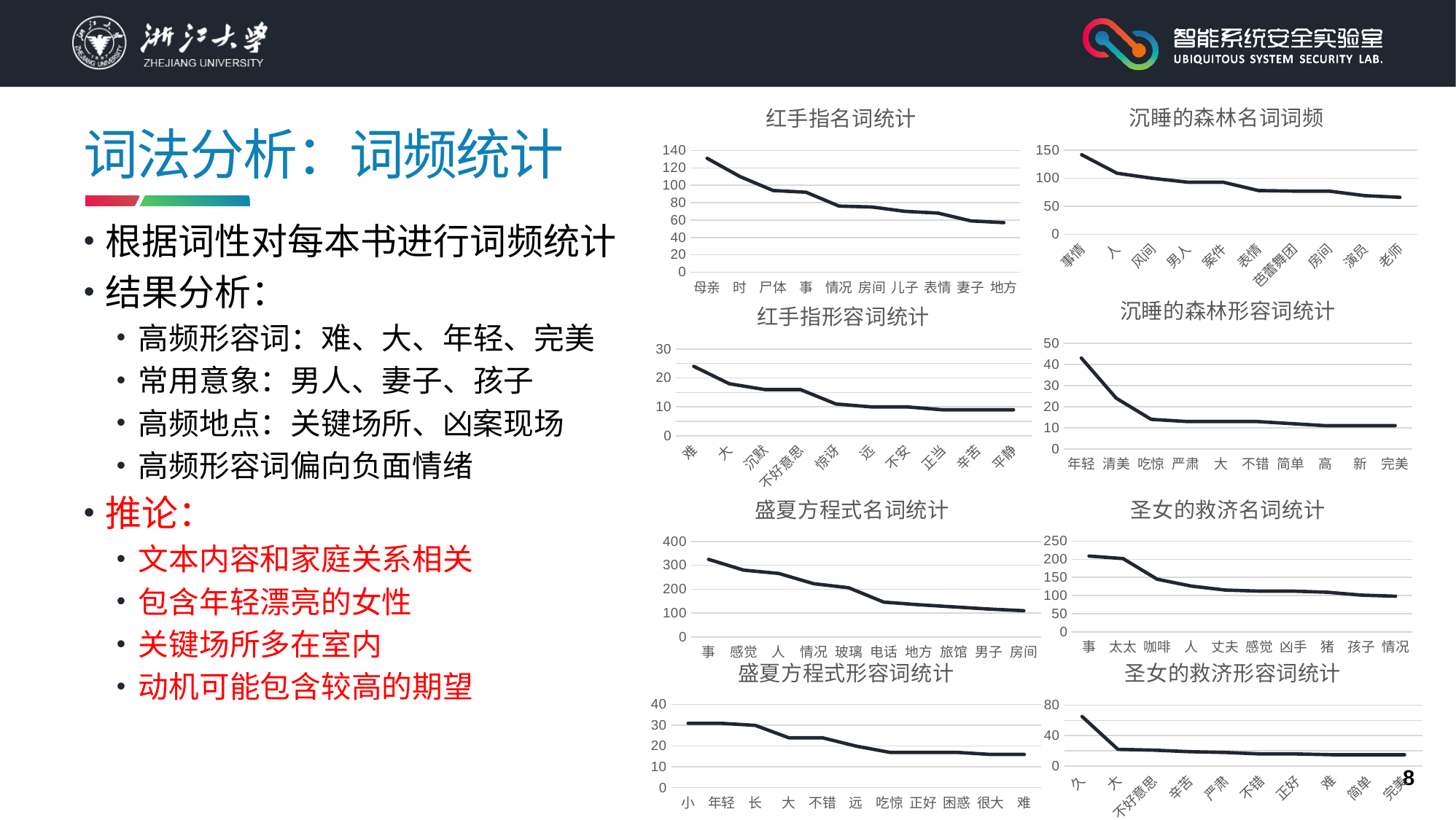

### Chart: 红手指名词统计

| Category |  |
|---|---|
| 母亲 | 131.0 |
| 时 | 110.0 |
| 尸体 | 94.0 |
| 事 | 92.0 |
| 情况 | 76.0 |
| 房间 | 75.0 |
| 儿子 | 70.0 |
| 表情 | 68.0 |
| 妻子 | 59.0 |
| 地方 | 57.0 |

### Chart: 沉睡的森林名词词频

| Category |  |
|---|---|
| 事情 | 142.0 |
| 人 | 109.0 |
| 风间 | 100.0 |
| 男人 | 93.0 |
| 案件 | 93.0 |
| 表情 | 78.0 |
| 芭蕾舞团 | 77.0 |
| 房间 | 77.0 |
| 演员 | 69.0 |
| 老师 | 66.0 |
# 词法分析：词频统计
根据词性对每本书进行词频统计
结果分析：
高频形容词：难、大、年轻、完美
常用意象：男人、妻子、孩子
高频地点：关键场所、凶案现场
高频形容词偏向负面情绪
推论：
文本内容和家庭关系相关
包含年轻漂亮的女性
关键场所多在室内
动机可能包含较高的期望

### Chart: 沉睡的森林形容词统计

| Category |  |
|---|---|
| 年轻 | 43.0 |
| 清美 | 24.0 |
| 吃惊 | 14.0 |
| 严肃 | 13.0 |
| 大 | 13.0 |
| 不错 | 13.0 |
| 简单 | 12.0 |
| 高 | 11.0 |
| 新 | 11.0 |
| 完美 | 11.0 |

### Chart: 红手指形容词统计

| Category |  |
|---|---|
| 难 | 24.0 |
| 大 | 18.0 |
| 沉默 | 16.0 |
| 不好意思 | 16.0 |
| 惊讶 | 11.0 |
| 远 | 10.0 |
| 不安 | 10.0 |
| 正当 | 9.0 |
| 辛苦 | 9.0 |
| 平静 | 9.0 |

### Chart: 盛夏方程式名词统计

| Category |  |
|---|---|
| 事 | 325.0 |
| 感觉 | 280.0 |
| 人 | 266.0 |
| 情况 | 223.0 |
| 玻璃 | 206.0 |
| 电话 | 146.0 |
| 地方 | 135.0 |
| 旅馆 | 126.0 |
| 男子 | 117.0 |
| 房间 | 110.0 |

### Chart: 圣女的救济名词统计

| Category |  |
|---|---|
| 事 | 209.0 |
| 太太 | 202.0 |
| 咖啡 | 145.0 |
| 人 | 126.0 |
| 丈夫 | 115.0 |
| 感觉 | 112.0 |
| 凶手 | 112.0 |
| 猪 | 109.0 |
| 孩子 | 101.0 |
| 情况 | 98.0 |

### Chart: 盛夏方程式形容词统计

| Category |  |
|---|---|
| 小 | 31.0 |
| 年轻 | 31.0 |
| 长 | 30.0 |
| 大 | 24.0 |
| 不错 | 24.0 |
| 远 | 20.0 |
| 吃惊 | 17.0 |
| 正好 | 17.0 |
| 困惑 | 17.0 |
| 很大 | 16.0 |
| 难 | 16.0 |

### Chart: 圣女的救济形容词统计

| Category |  |
|---|---|
| 久 | 65.0 |
| 大 | 22.0 |
| 不好意思 | 21.0 |
| 辛苦 | 19.0 |
| 严肃 | 18.0 |
| 不错 | 16.0 |
| 正好 | 16.0 |
| 难 | 15.0 |
| 简单 | 15.0 |
| 完美 | 15.0 |
8